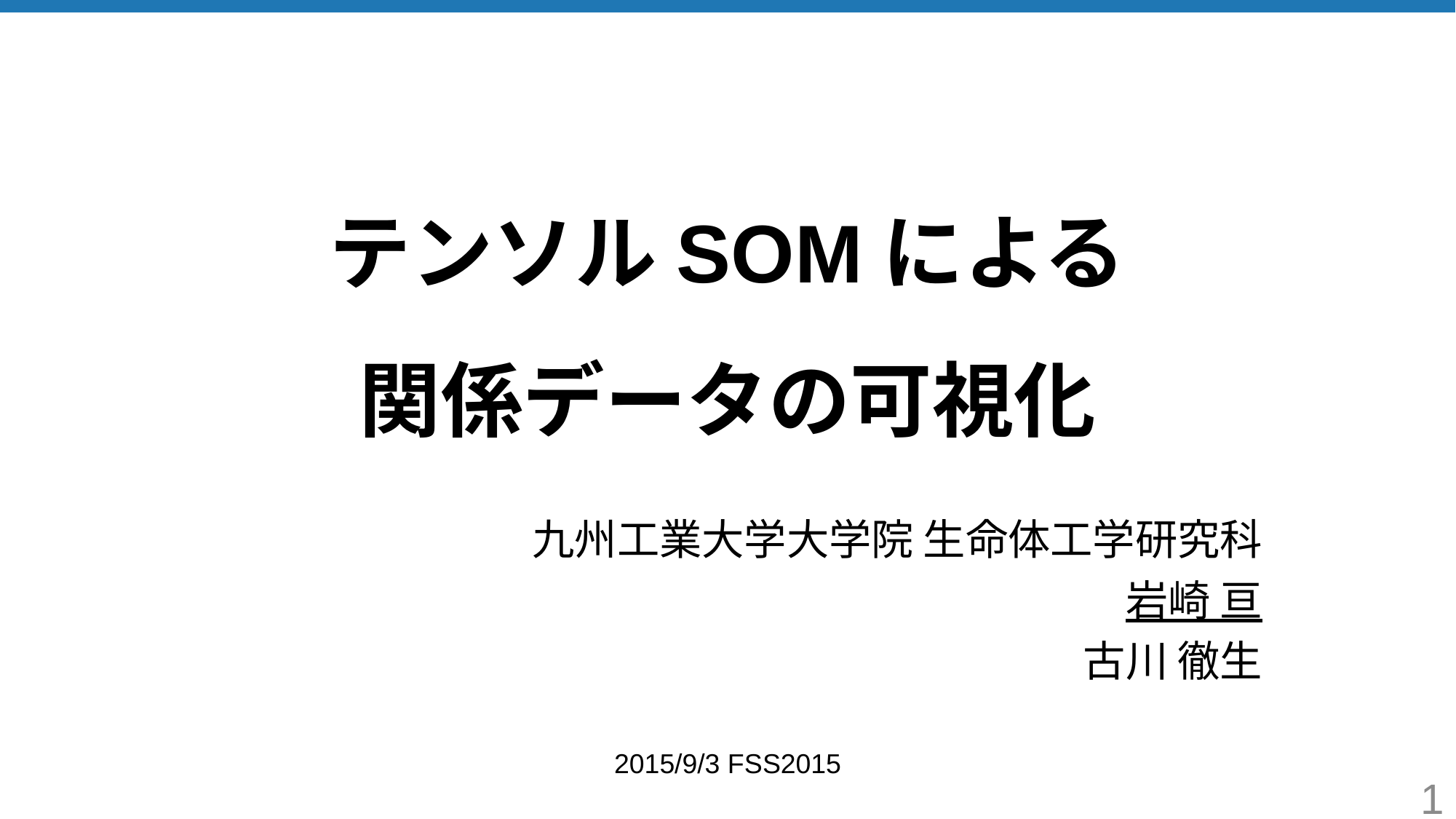

# テンソルSOMによる 関係データの可視化
九州工業大学大学院 生命体工学研究科
岩崎 亘
古川 徹生
2015/9/3 FSS2015
1